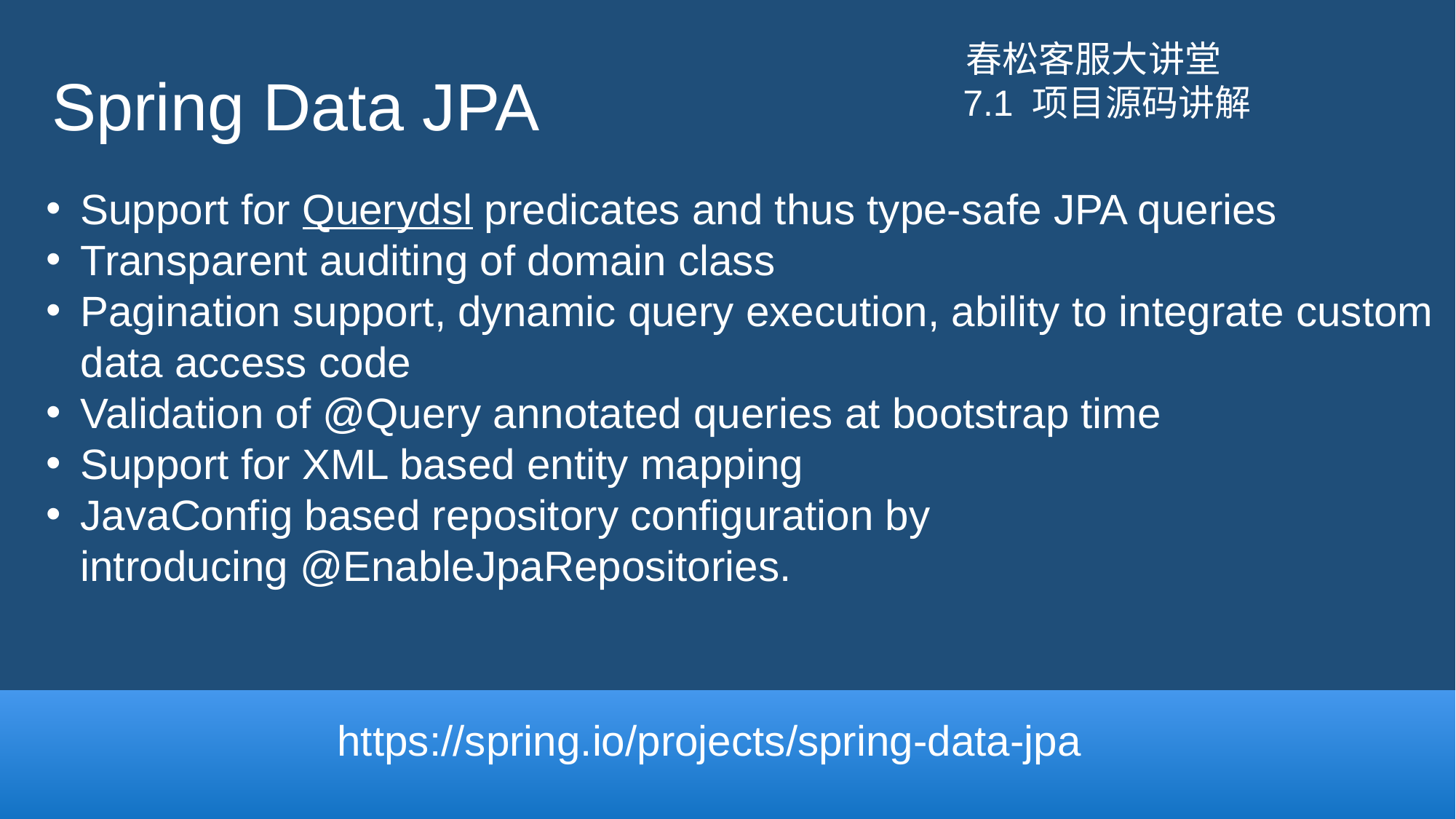

# Spring Data JPA
春松客服大讲堂
7.1 项目源码讲解
Support for Querydsl predicates and thus type-safe JPA queries
Transparent auditing of domain class
Pagination support, dynamic query execution, ability to integrate custom data access code
Validation of @Query annotated queries at bootstrap time
Support for XML based entity mapping
JavaConfig based repository configuration by introducing @EnableJpaRepositories.

https://spring.io/projects/spring-data-jpa